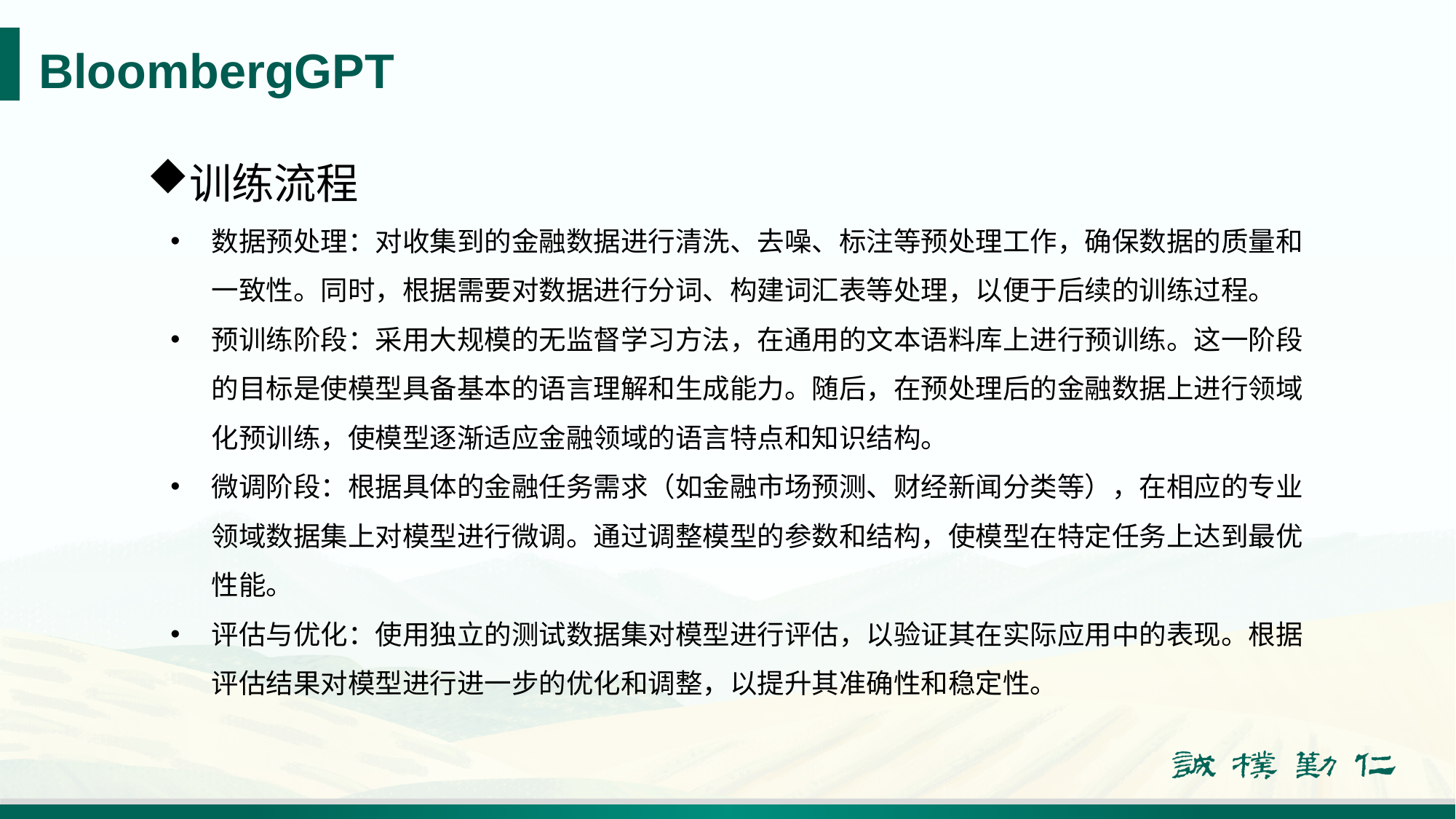

# BloombergGPT
训练流程
数据预处理：对收集到的金融数据进行清洗、去噪、标注等预处理工作，确保数据的质量和一致性。同时，根据需要对数据进行分词、构建词汇表等处理，以便于后续的训练过程。
预训练阶段：采用大规模的无监督学习方法，在通用的文本语料库上进行预训练。这一阶段的目标是使模型具备基本的语言理解和生成能力。随后，在预处理后的金融数据上进行领域化预训练，使模型逐渐适应金融领域的语言特点和知识结构。
微调阶段：根据具体的金融任务需求（如金融市场预测、财经新闻分类等），在相应的专业领域数据集上对模型进行微调。通过调整模型的参数和结构，使模型在特定任务上达到最优性能。
评估与优化：使用独立的测试数据集对模型进行评估，以验证其在实际应用中的表现。根据评估结果对模型进行进一步的优化和调整，以提升其准确性和稳定性。